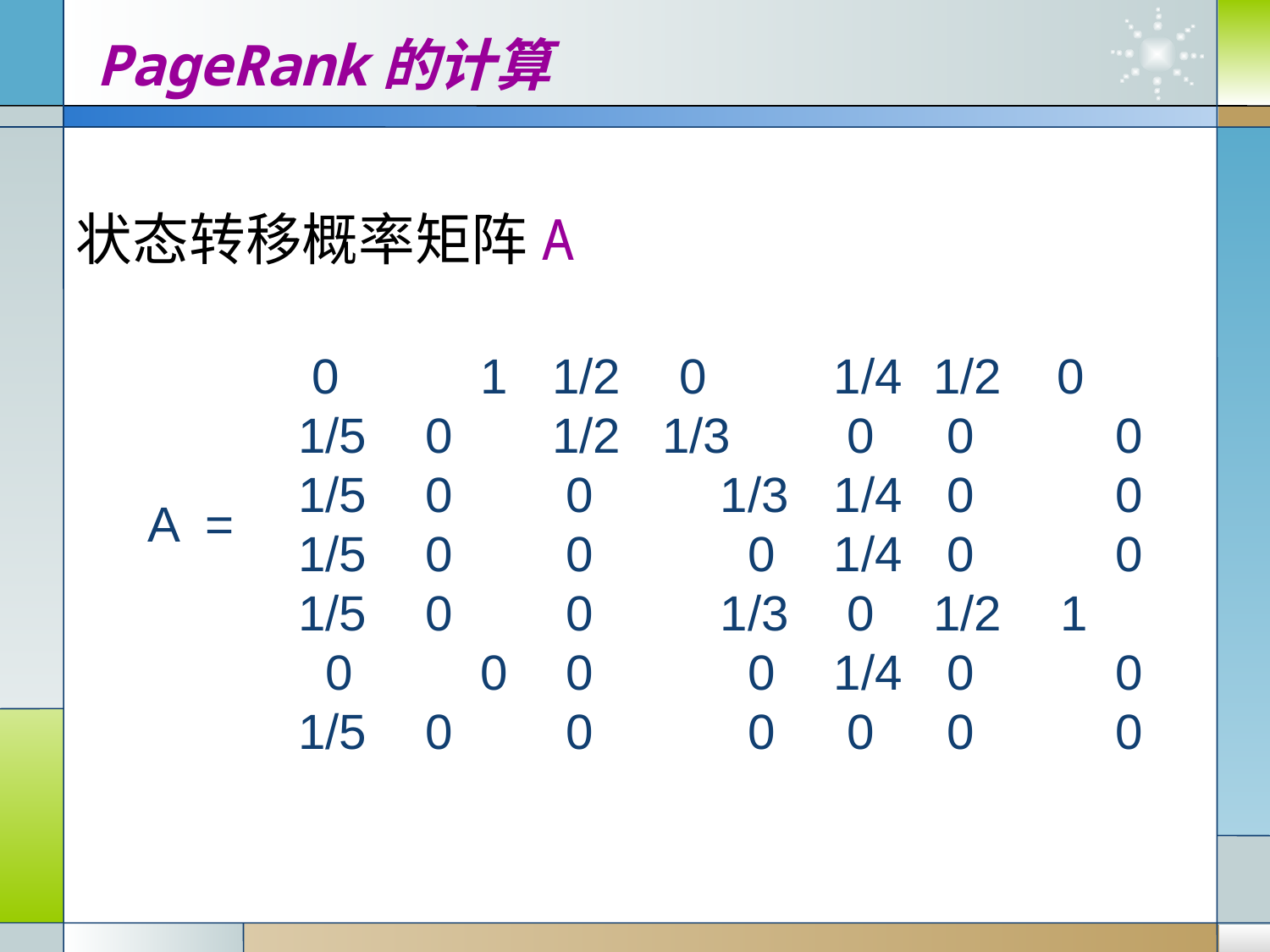

# PageRank的计算
状态转移概率矩阵A
 0	    1	1/2	0	  1/4	1/2    0
1/5	0	1/2   1/3	   0	 0	    0
1/5	0	 0	   1/3	  1/4	 0	    0
1/5	0	 0	     0	  1/4	 0	    0
1/5	0	 0	   1/3	   0	1/2	1
  0	    0	 0	     0	  1/4	 0	    0
1/5	0	 0	     0	   0	 0	    0
A  =